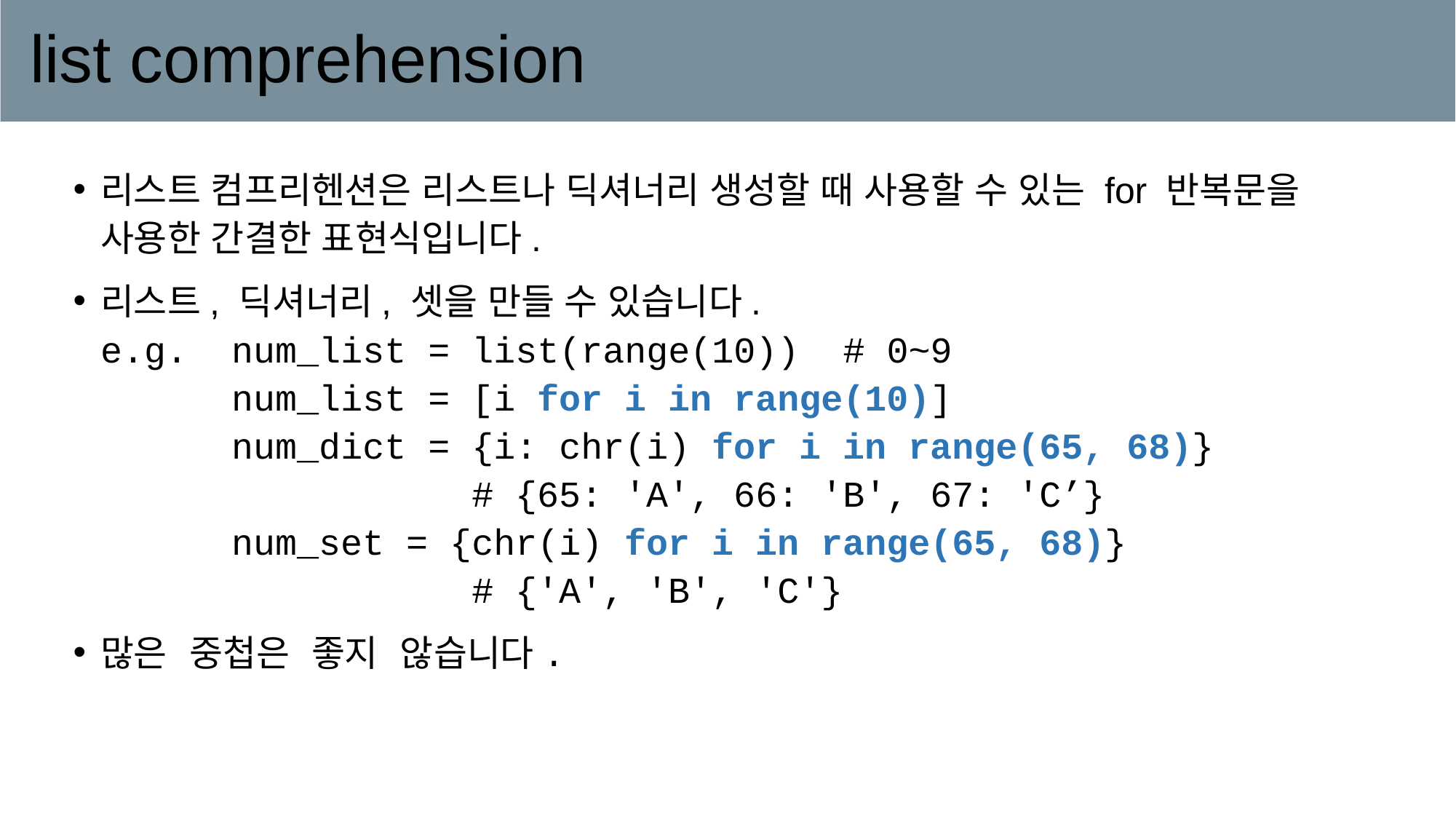

# list comprehension
리스트 컴프리헨션은 리스트나 딕셔너리 생성할 때 사용할 수 있는 for 반복문을 사용한 간결한 표현식입니다.
리스트, 딕셔너리, 셋을 만들 수 있습니다.
e.g.  num_list = list(range(10))  # 0~9
      num_list = [i for i in range(10)]
      num_dict = {i: chr(i) for i in range(65, 68)}
                 # {65: 'A', 66: 'B', 67: 'C’}
      num_set = {chr(i) for i in range(65, 68)}
                 # {'A', 'B', 'C'}
많은 중첩은 좋지 않습니다.